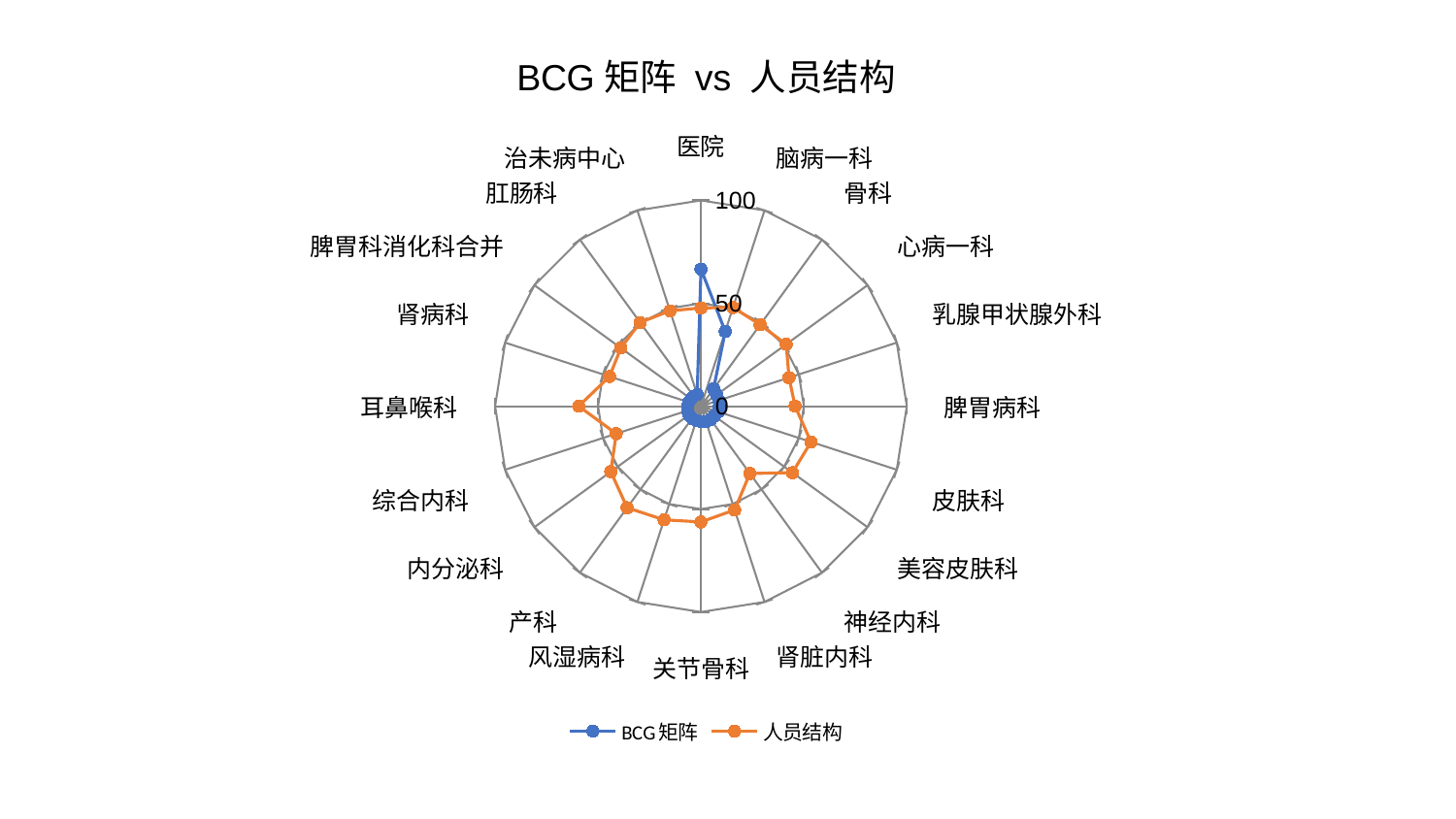

### Chart: BCG矩阵 vs 人员结构

| Category | BCG矩阵 | 人员结构 |
|---|---|---|
| 医院 | 66.61257989874575 | 47.73057202005678 |
| 脑病一科 | 38.20009647015565 | 50.45358391498704 |
| 骨科 | 10.460723562338933 | 48.93414801866732 |
| 心病一科 | 9.406606565347372 | 51.188754519941824 |
| 乳腺甲状腺外科 | 9.09492761187886 | 44.99999988750892 |
| 脾胃病科 | 8.956167048761255 | 45.7326691863914 |
| 皮肤科 | 8.919893534511536 | 56.23188498147123 |
| 美容皮肤科 | 8.030998235941613 | 54.93336154043597 |
| 神经内科 | 8.016528484581562 | 40.443312499114604 |
| 肾脏内科 | 7.9447947048677126 | 53.01016476581139 |
| 关节骨科 | 7.466666105202389 | 56.243590788471046 |
| 风湿病科 | 7.348445179192039 | 58.049108330476095 |
| 产科 | 7.3337742452812575 | 61.0011517259956 |
| 内分泌科 | 7.172365448105838 | 54.15672023942964 |
| 综合内科 | 6.821266582728103 | 43.289400251348965 |
| 耳鼻喉科 | 6.396373080196291 | 59.358563219059945 |
| 肾病科 | 6.312901178242534 | 46.71379700457821 |
| 脾胃科消化科合并 | 5.981323060334289 | 48.102606814617765 |
| 肛肠科 | 5.97191012230853 | 50.2915735447928 |
| 治未病中心 | 5.954485720245749 | 48.70937923352892 |
104